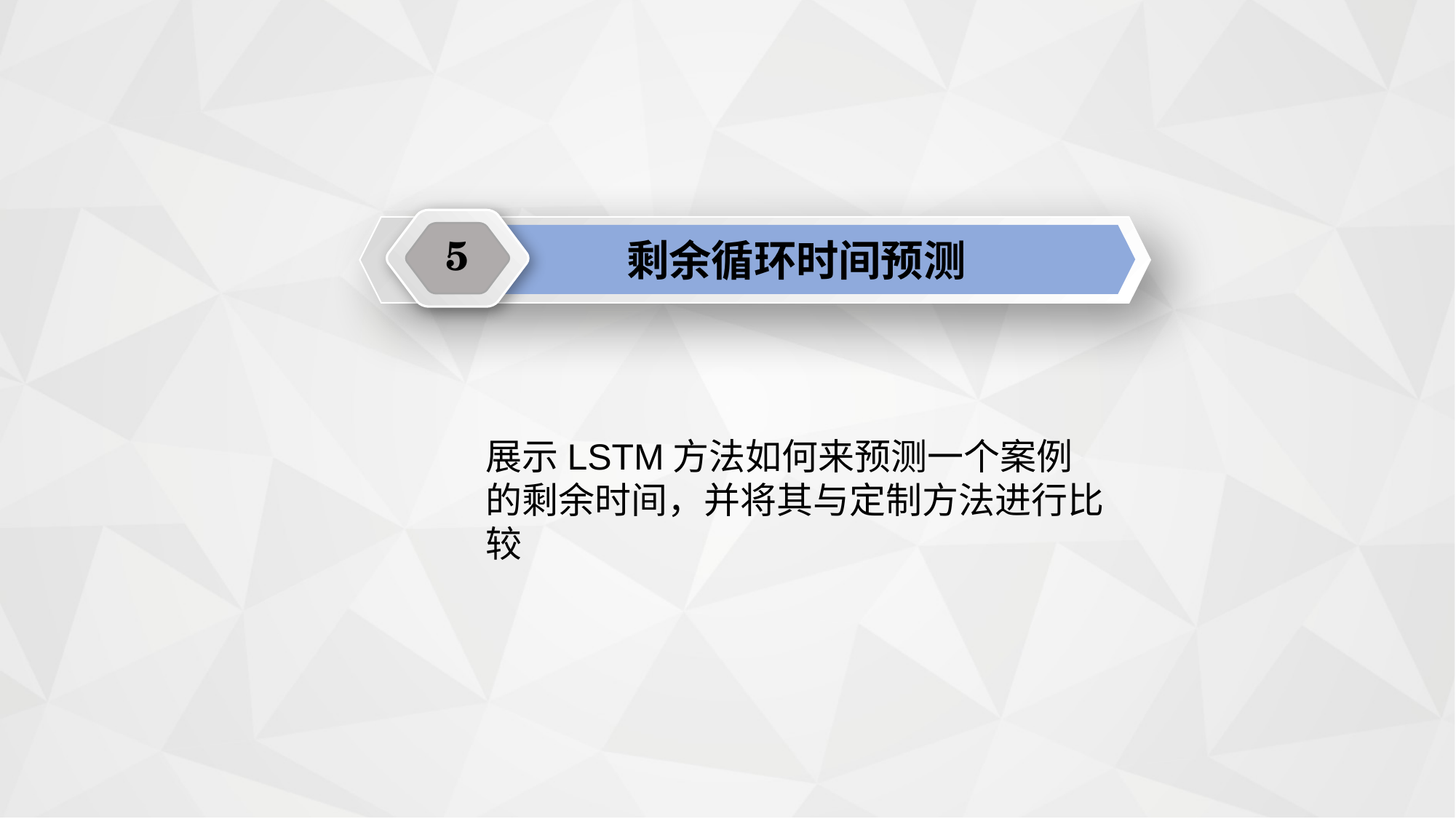

5

剩余循环时间预测

展示LSTM方法如何来预测一个案例的剩余时间，并将其与定制方法进行比较